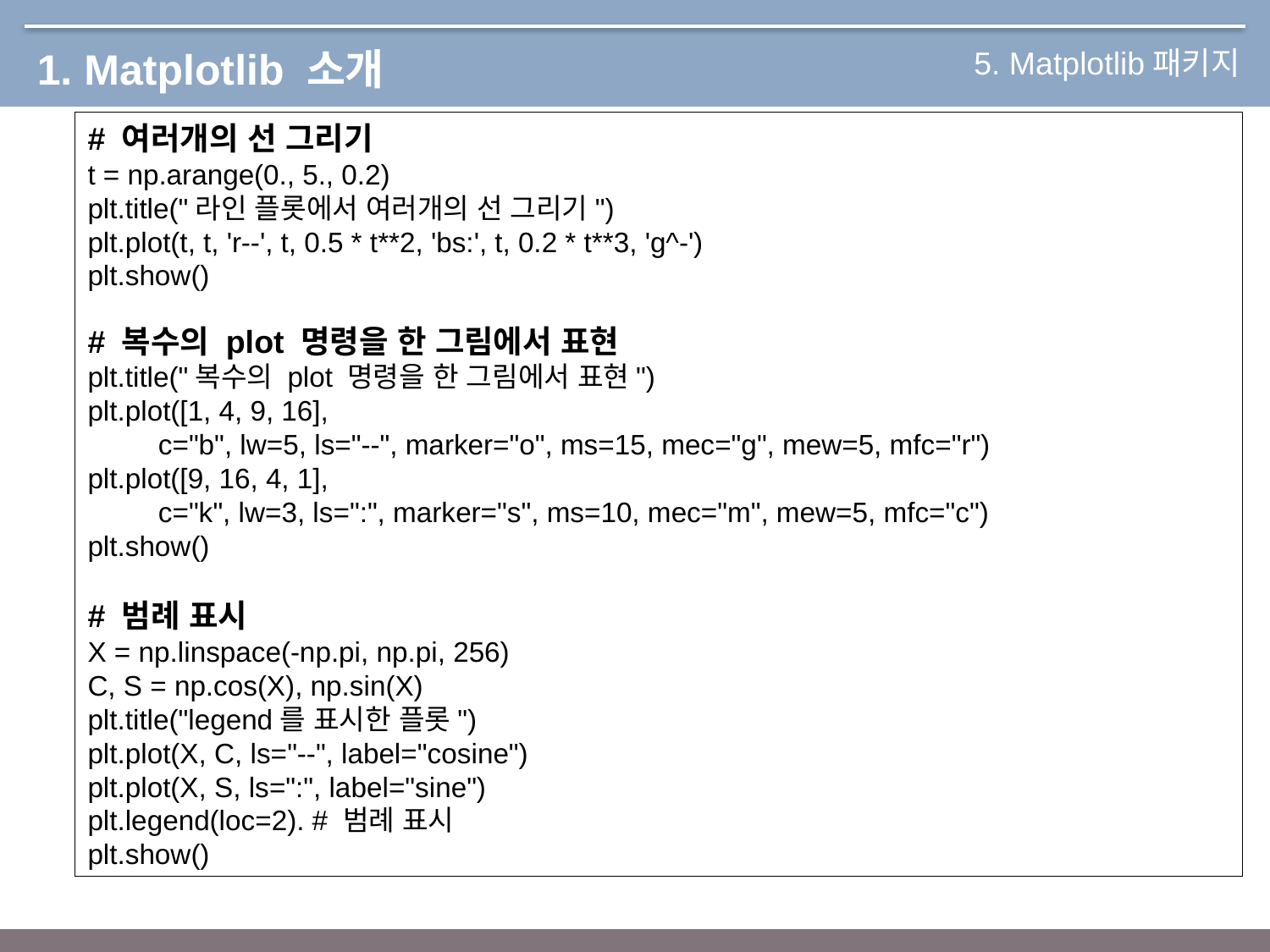

5. Matplotlib패키지
1. Matplotlib 소개
# 여러개의 선 그리기
t = np.arange(0., 5., 0.2)
plt.title("라인 플롯에서 여러개의 선 그리기")
plt.plot(t, t, 'r--', t, 0.5 * t**2, 'bs:', t, 0.2 * t**3, 'g^-')
plt.show()

# 복수의 plot 명령을 한 그림에서 표현
plt.title("복수의 plot 명령을 한 그림에서 표현")
plt.plot([1, 4, 9, 16],
         c="b", lw=5, ls="--", marker="o", ms=15, mec="g", mew=5, mfc="r")
plt.plot([9, 16, 4, 1],
         c="k", lw=3, ls=":", marker="s", ms=10, mec="m", mew=5, mfc="c")
plt.show()

# 범례 표시
X = np.linspace(-np.pi, np.pi, 256)
C, S = np.cos(X), np.sin(X)
plt.title("legend를 표시한 플롯")
plt.plot(X, C, ls="--", label="cosine")
plt.plot(X, S, ls=":", label="sine")
plt.legend(loc=2). # 범례 표시
plt.show()